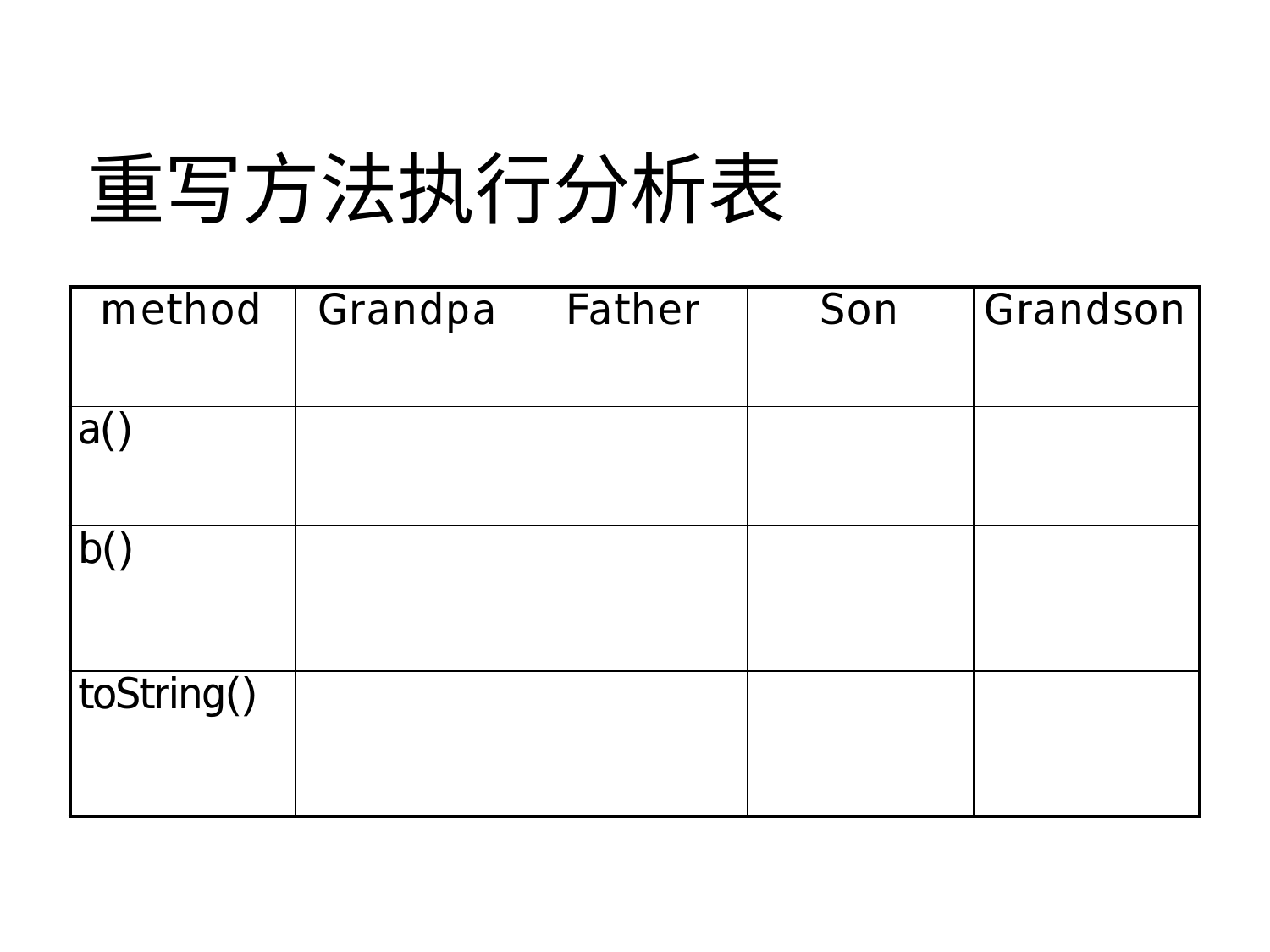

# 重写方法执行分析表
| method | Grandpa | Father | Son | Grandson |
| --- | --- | --- | --- | --- |
| a() |  |  |  |  |
| b() |  |  |  |  |
| toString() |  |  |  |  |